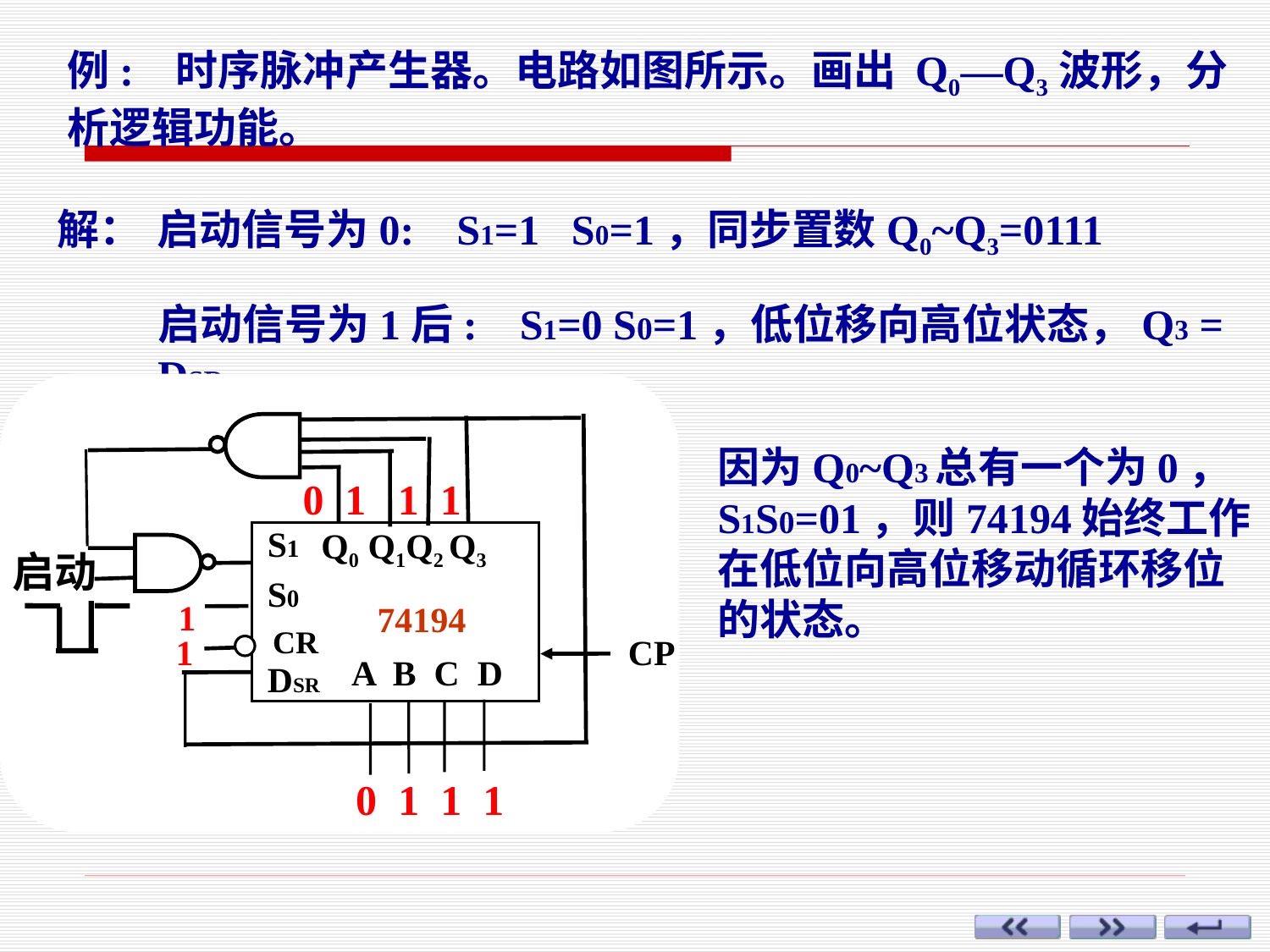

例:   时序脉冲产生器。电路如图所示。画出 Q0—Q3波形，分析逻辑功能。
解：
启动信号为0:    S1=1   S0=1，同步置数Q0~Q3=0111
启动信号为1后:    S1=0 S0=1，低位移向高位状态，Q3 = DSR

0  1   1  1

Q0 Q1Q2 Q3

S1
S0

启动

1
74194

CR
1
CP

A  B  C  D

DSR

0  1  1  1
因为Q0~Q3总有一个为0，S1S0=01，则74194始终工作在低位向高位移动循环移位的状态。